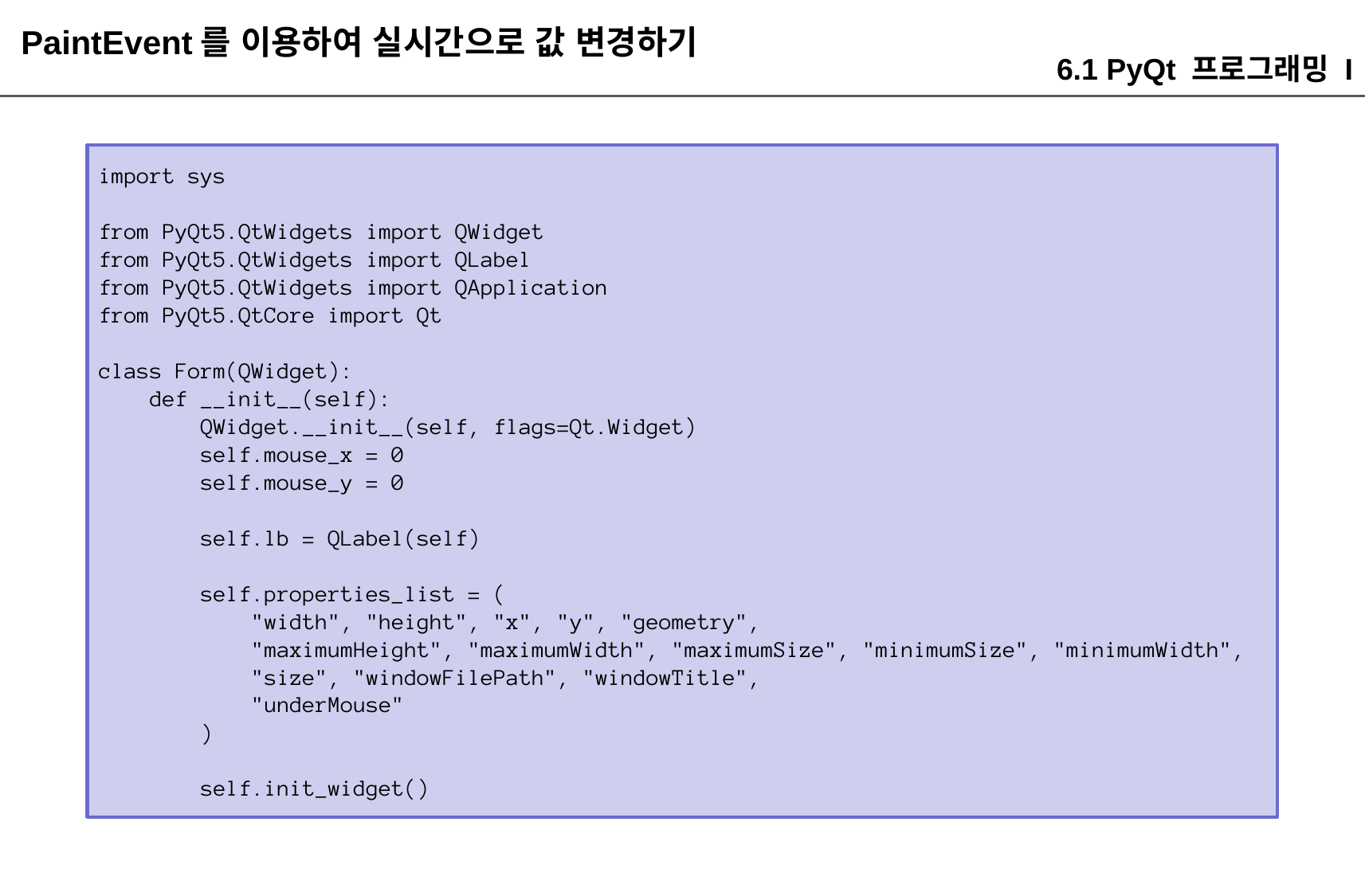

PaintEvent를 이용하여 실시간으로 값 변경하기
6.1 PyQt 프로그래밍 I
import sys

from PyQt5.QtWidgets import QWidget
from PyQt5.QtWidgets import QLabel
from PyQt5.QtWidgets import QApplication
from PyQt5.QtCore import Qt

class Form(QWidget):
    def __init__(self):
        QWidget.__init__(self, flags=Qt.Widget)
        self.mouse_x = 0
        self.mouse_y = 0

        self.lb = QLabel(self)

        self.properties_list = (
            "width", "height", "x", "y", "geometry",
            "maximumHeight", "maximumWidth", "maximumSize", "minimumSize", "minimumWidth",
            "size", "windowFilePath", "windowTitle",
            "underMouse"
        )

        self.init_widget()